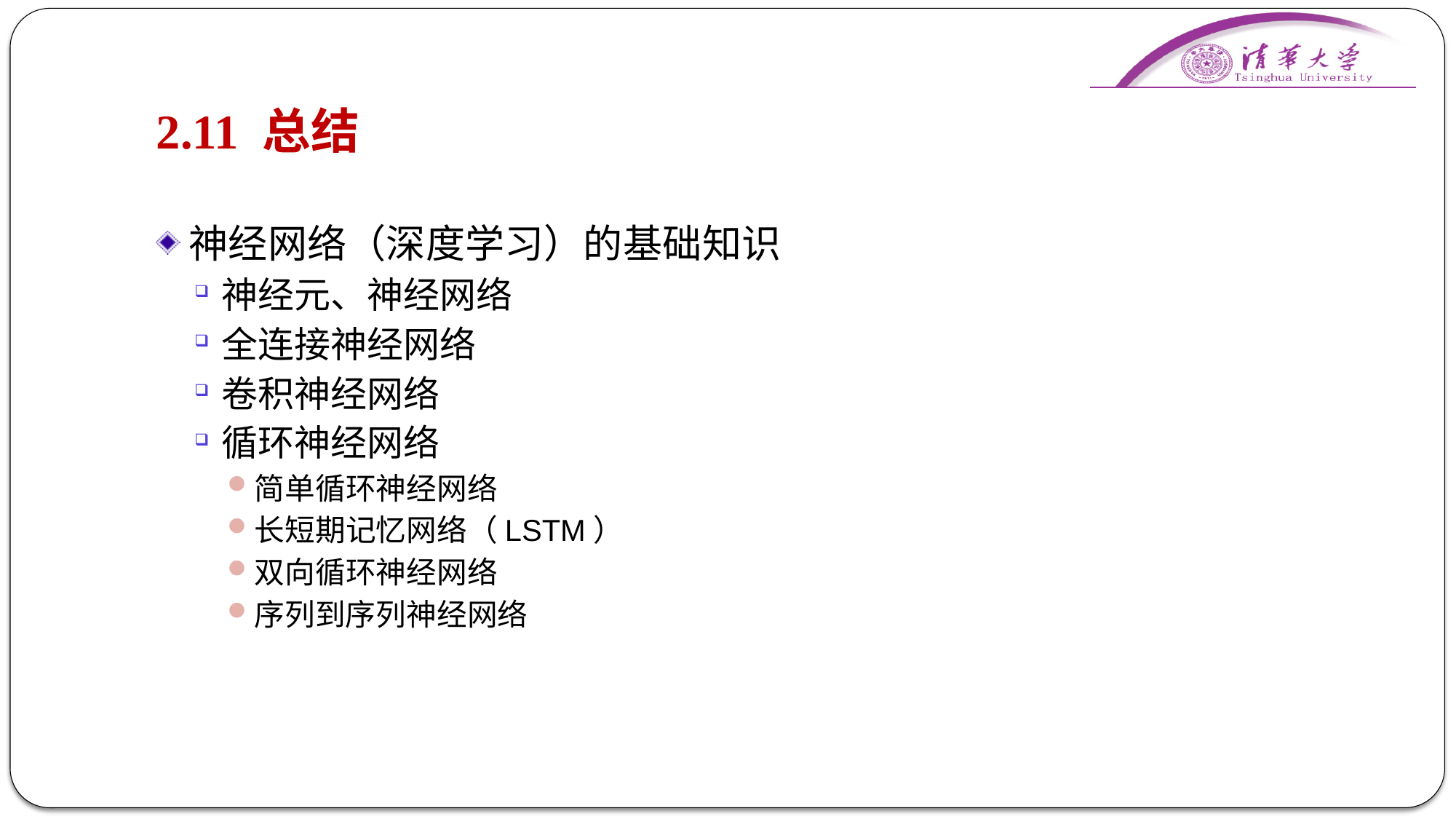

# 2.11 总结
神经网络（深度学习）的基础知识
神经元、神经网络
全连接神经网络
卷积神经网络
循环神经网络
简单循环神经网络
长短期记忆网络（LSTM）
双向循环神经网络
序列到序列神经网络